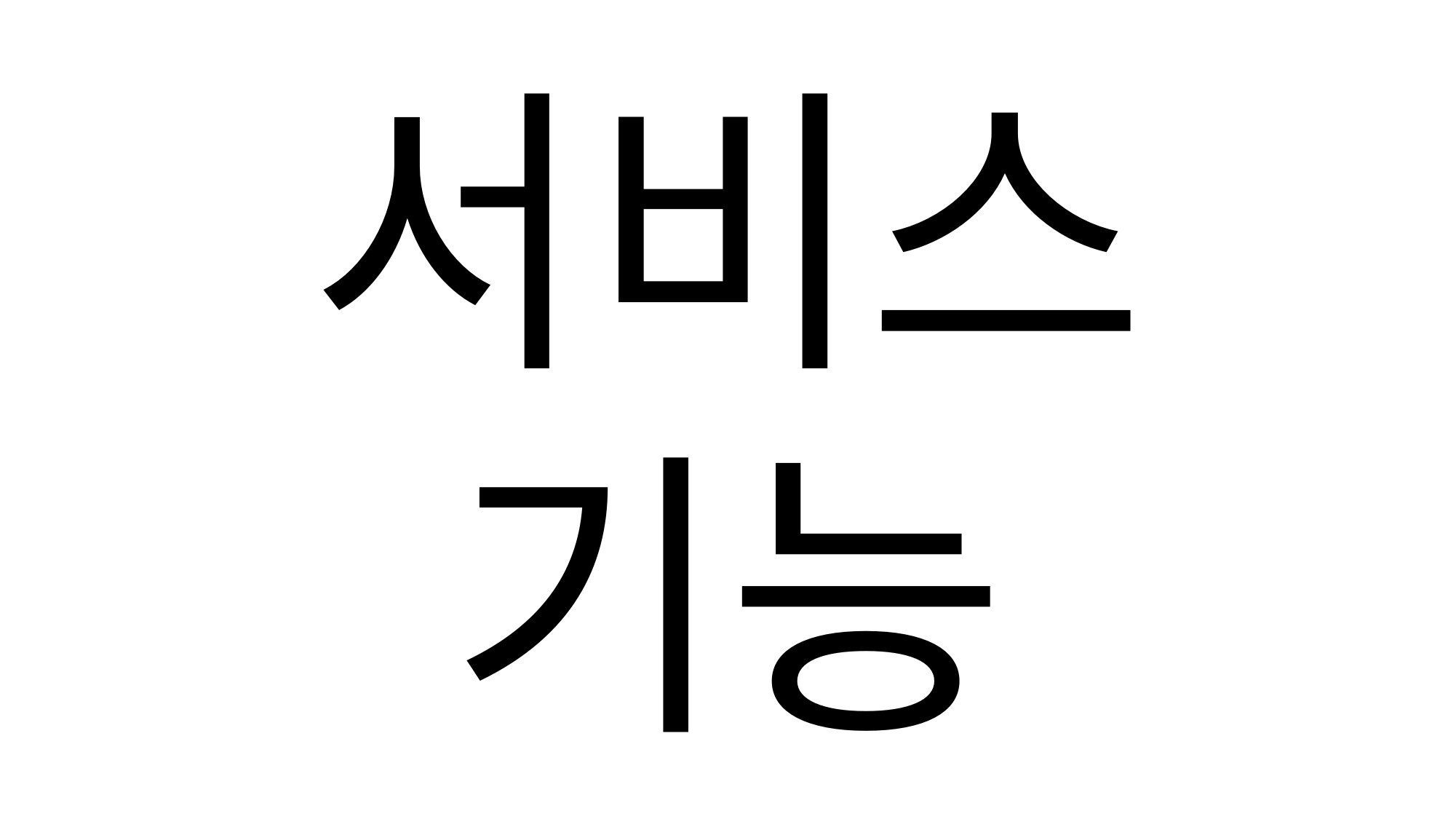

서비스 기능
가장 중요한것 게임을 어떻게 구현할 것 인지 게임안에는 무엇이있는지 등을 설명